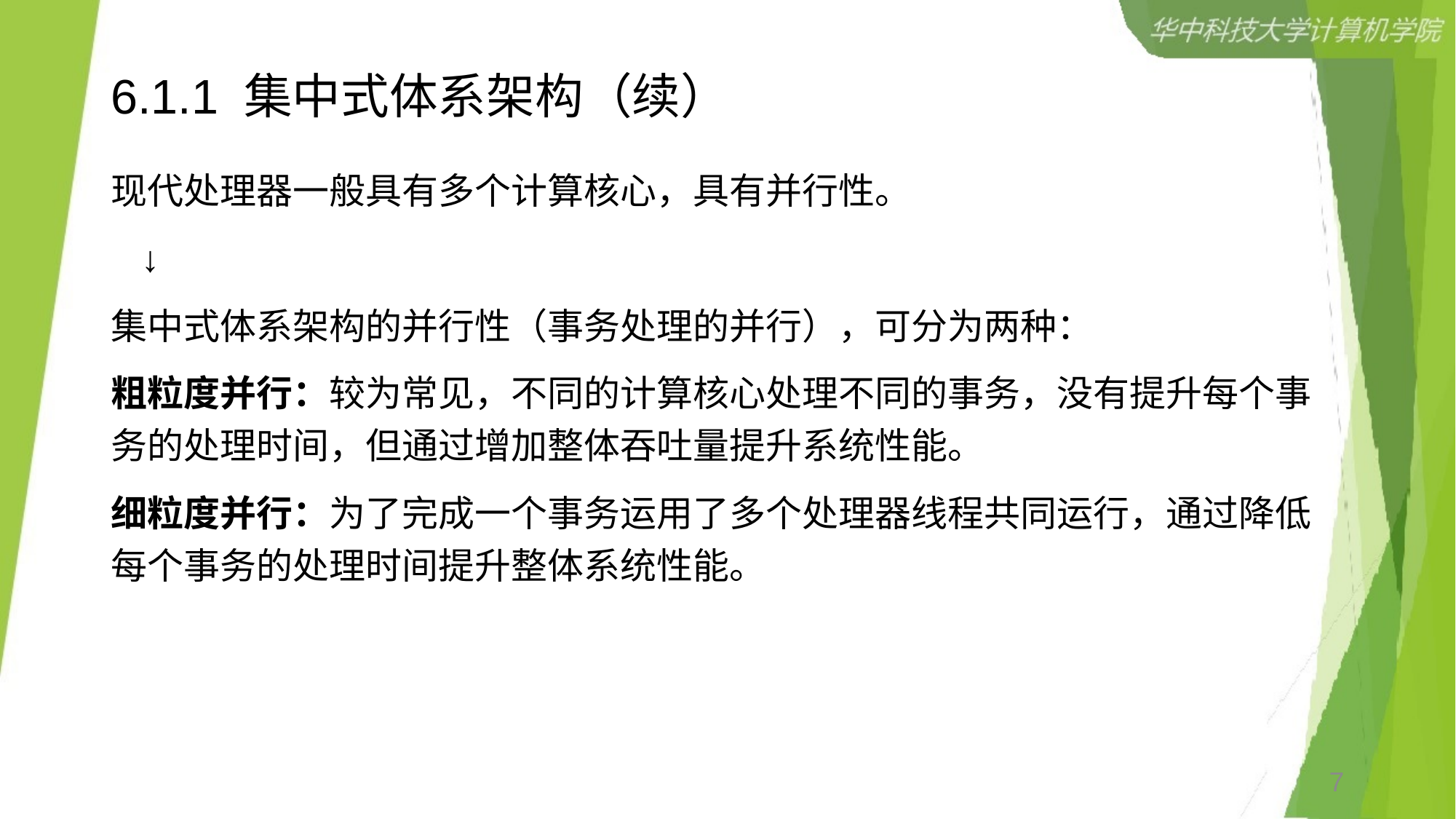

# 6.1.1 集中式体系架构（续）
现代处理器一般具有多个计算核心，具有并行性。
   ↓
集中式体系架构的并行性（事务处理的并行），可分为两种：
粗粒度并行：较为常见，不同的计算核心处理不同的事务，没有提升每个事务的处理时间，但通过增加整体吞吐量提升系统性能。
细粒度并行：为了完成一个事务运用了多个处理器线程共同运行，通过降低每个事务的处理时间提升整体系统性能。
7